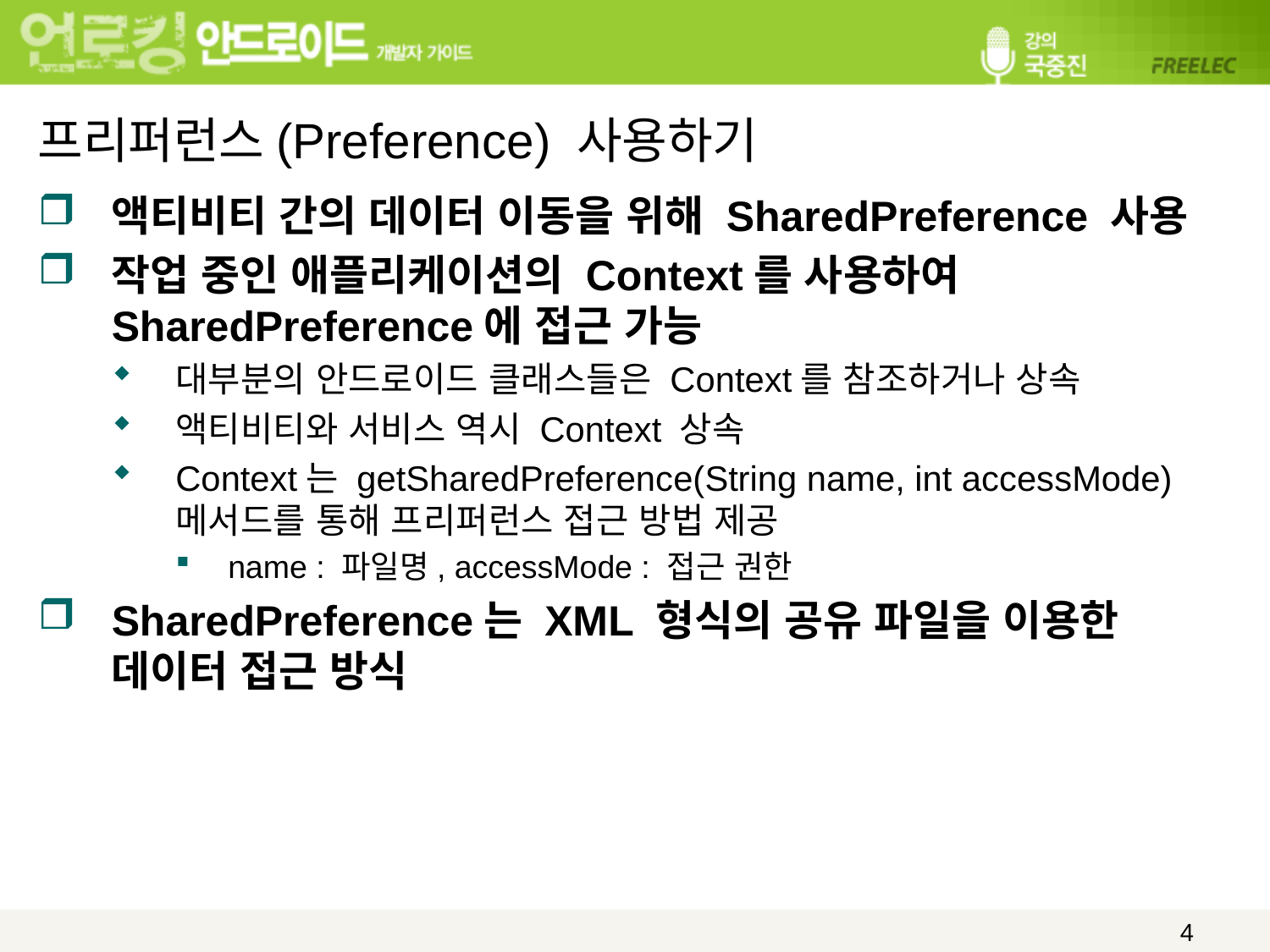

# 프리퍼런스(Preference) 사용하기
액티비티 간의 데이터 이동을 위해 SharedPreference 사용
작업 중인 애플리케이션의 Context를 사용하여 SharedPreference에 접근 가능
대부분의 안드로이드 클래스들은 Context를 참조하거나 상속
액티비티와 서비스 역시 Context 상속
Context는 getSharedPreference(String name, int accessMode) 메서드를 통해 프리퍼런스 접근 방법 제공
name : 파일명, accessMode : 접근 권한
SharedPreference는 XML 형식의 공유 파일을 이용한 데이터 접근 방식
4